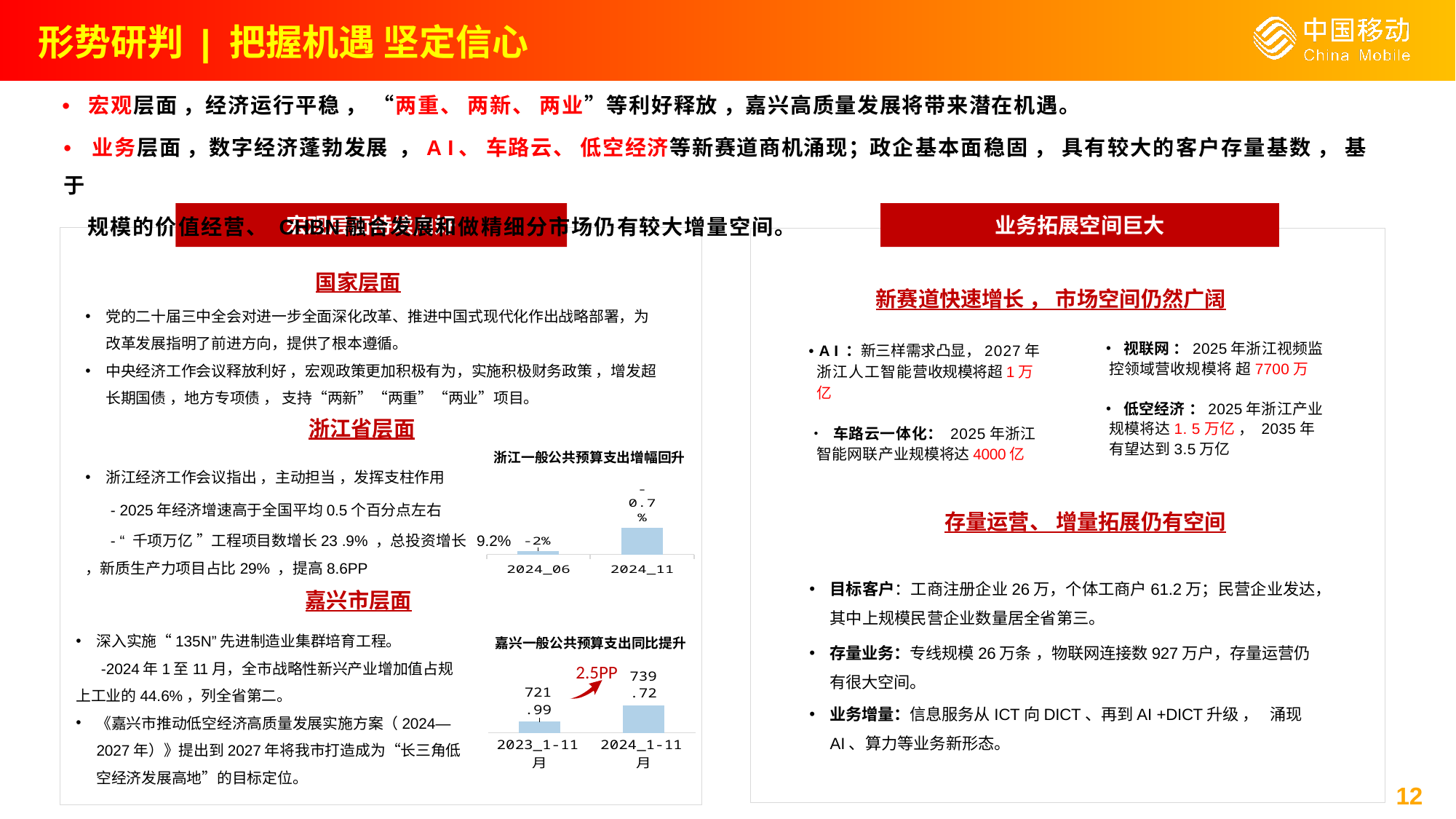

形势研判 | 把握机遇 坚定信心
•  宏观层面 ，经济运行平稳 ， “两重、 两新、 两业”等利好释放 ，嘉兴高质量发展将带来潜在机遇。
•  业务层面 ，数字经济蓬勃发展  ，A I、 车路云、 低空经济等新赛道商机涌现；政企基本面稳固 ， 具有较大的客户存量基数 ， 基于
   规模的价值经营、 CHBN融合发展和做精细分市场仍有较大增量空间。
宏观层面持续向好
业务拓展空间巨大

国家层面
新赛道快速增长 ， 市场空间仍然广阔
党的二十届三中全会对进一步全面深化改革、推进中国式现代化作出战略部署，为改革发展指明了前进方向，提供了根本遵循。
中央经济工作会议释放利好 ，宏观政策更加积极有为，实施积极财务政策 ，增发超长期国债 ，地方专项债 ， 支持“两新”“两重”“两业”项目。

• A I ：新三样需求凸显，2027年浙江人工智能营收规模将超1万亿

• 车路云一体化： 2025年浙江智能网联产业规模将达4000亿
• 视联网 ：2025年浙江视频监控领域营收规模将 超7700万

• 低空经济 ：2025年浙江产业规模将达1. 5万亿 ， 2035年有望达到3.5万亿

浙江省层面
浙江一般公共预算支出增幅回升
浙江经济工作会议指出 ，主动担当 ，发挥支柱作用
      - 2025年经济增速高于全国平均0.5个百分点左右
      - “ 千项万亿 ”工程项目数增长23 .9% ，总投资增长  9.2% ，新质生产力项目占比29% ，提高8.6PP

### Chart

| Category | 一般公共预算支出 |
|---|---|
| 2024_06 | 0.7 |
| 2024_11 | 2.0 |
存量运营、 增量拓展仍有空间
目标客户：工商注册企业26万，个体工商户61.2万；民营企业发达，其中上规模民营企业数量居全省第三。
存量业务：专线规模26万条 ，物联网连接数927万户，存量运营仍有很大空间。
业务增量：信息服务从ICT向DICT、再到AI +DICT升级 ，   涌现AI、算力等业务新形态。
嘉兴市层面
深入实施“135N”先进制造业集群培育工程。
      -2024年1至11月，全市战略性新兴产业增加值占规上工业的44.6%，列全省第二。
《嘉兴市推动低空经济高质量发展实施方案（2024—2027年）》提出到2027年将我市打造成为“长三角低空经济发展高地”的目标定位。

嘉兴一般公共预算支出同比提升
2.5PP

### Chart

| Category | 一般公共预算支出 |
|---|---|
| 2023_1-11月 | 721.99 |
| 2024_1-11月 | 739.72 |